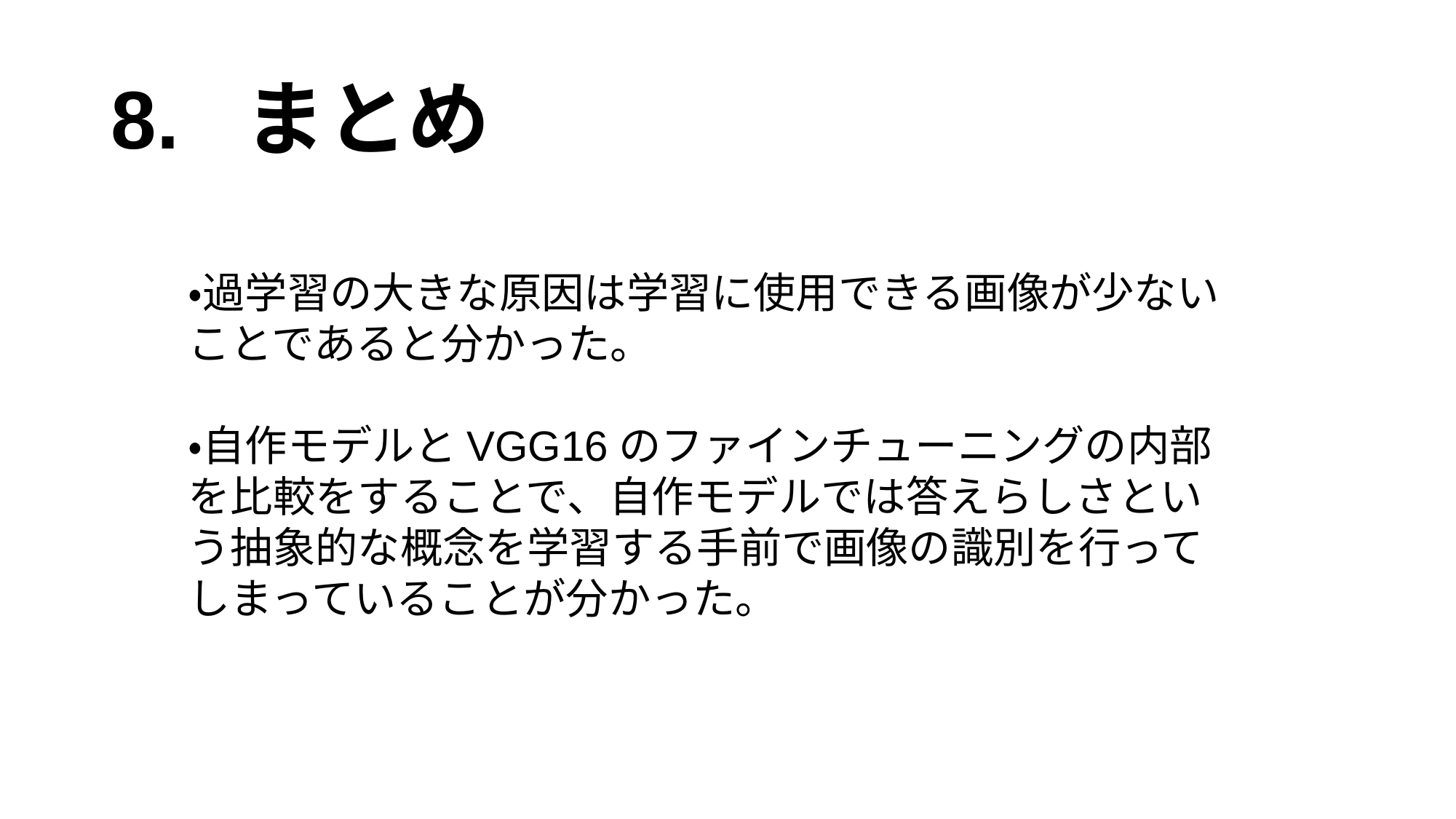

# 8.  まとめ
・過学習の大きな原因は学習に使用できる画像が少ないことであると分かった。

・自作モデルとVGG16のファインチューニングの内部を比較をすることで、自作モデルでは答えらしさという抽象的な概念を学習する手前で画像の識別を行ってしまっていることが分かった。